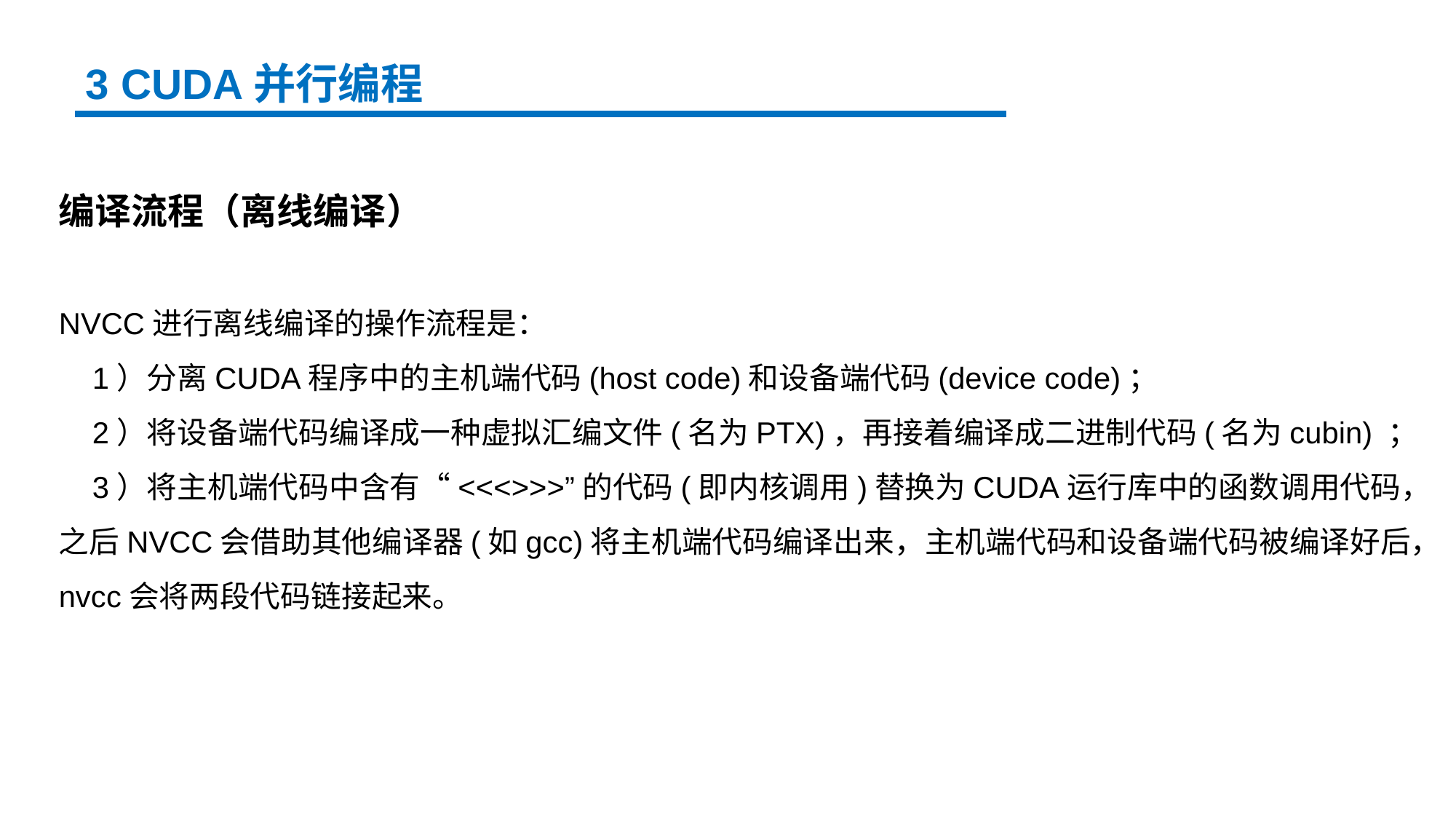

3 CUDA并行编程
编译流程（离线编译）

NVCC进行离线编译的操作流程是：
    1）分离CUDA程序中的主机端代码(host code)和设备端代码(device code)；
    2）将设备端代码编译成一种虚拟汇编文件(名为PTX)，再接着编译成二进制代码(名为cubin) ；
    3）将主机端代码中含有“<<<>>>”的代码(即内核调用)替换为CUDA运行库中的函数调用代码，
之后NVCC会借助其他编译器(如gcc)将主机端代码编译出来，主机端代码和设备端代码被编译好后，
nvcc会将两段代码链接起来。